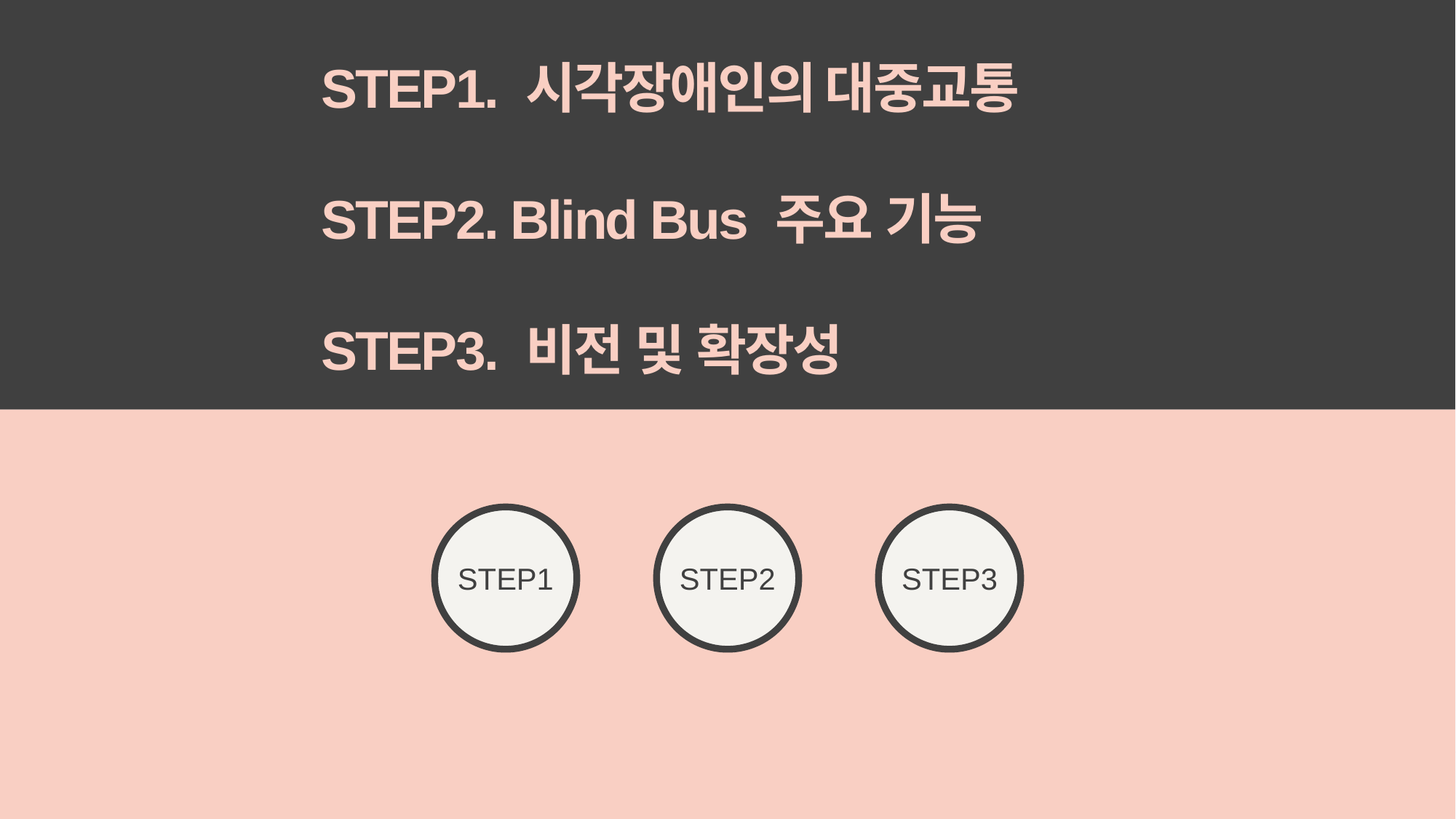

STEP1. 시각장애인의 대중교통

STEP2. Blind Bus 주요 기능

STEP3. 비전 및 확장성

STEP1
STEP2
STEP3